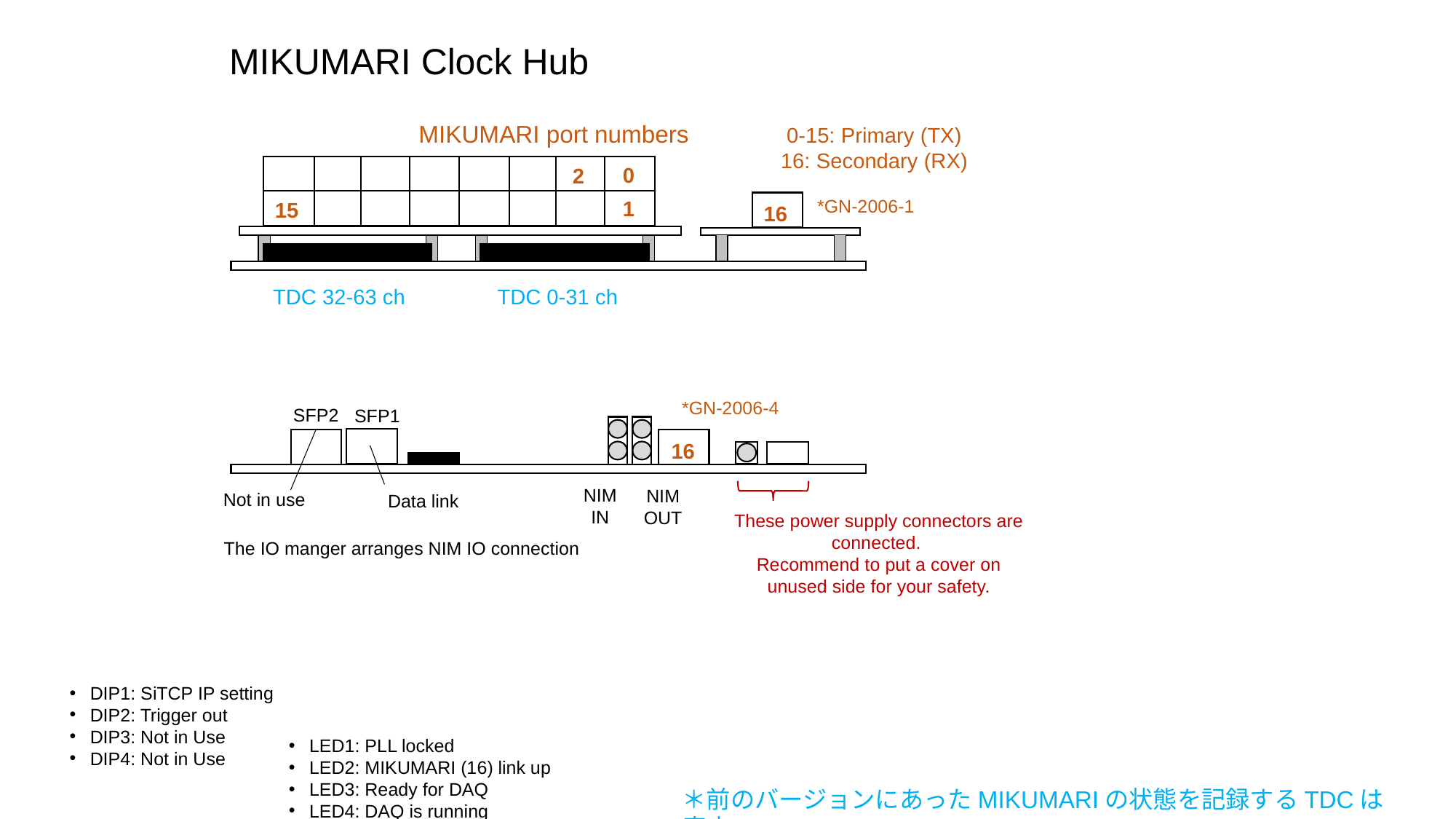

MIKUMARI Clock Hub
MIKUMARI port numbers
0-15: Primary (TX)
16: Secondary (RX)

0
2
*GN-2006-1
1
15

16

TDC 32-63 ch
TDC 0-31 ch
*GN-2006-4
SFP2
SFP1

16

NIM
IN
NIM
OUT
Not in use
Data link
These power supply connectors are connected.
Recommend to put a cover on unused side for your safety.
The IO manger arranges NIM IO connection
DIP1: SiTCP IP setting
DIP2: Trigger out
DIP3: Not in Use
DIP4: Not in Use
LED1: PLL locked
LED2: MIKUMARI (16) link up
LED3: Ready for DAQ
LED4: DAQ is running
＊前のバージョンにあったMIKUMARIの状態を記録するTDCは廃止